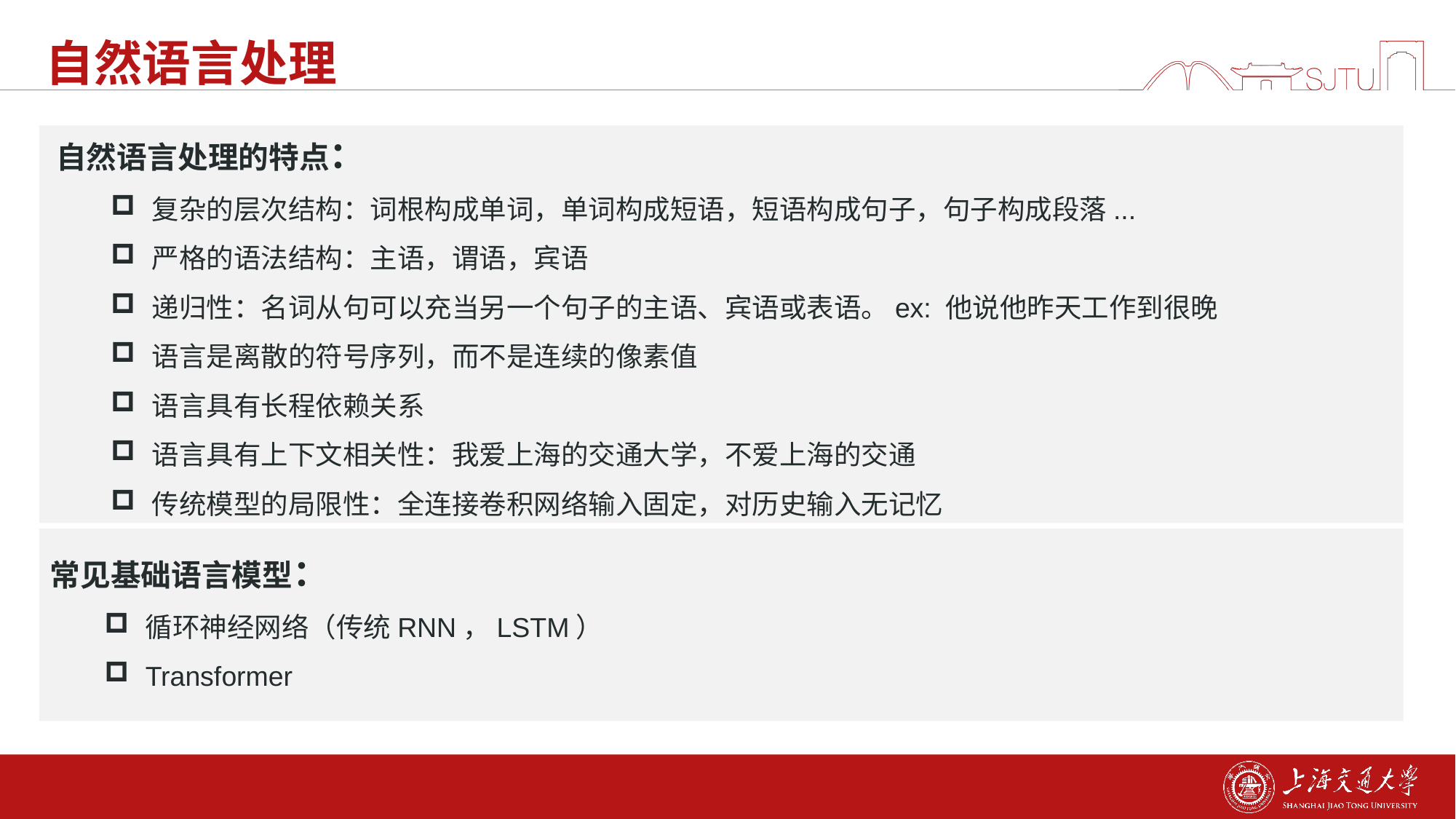

# 自然语言处理
自然语言处理的特点：
复杂的层次结构：词根构成单词，单词构成短语，短语构成句子，句子构成段落...
严格的语法结构：主语，谓语，宾语
递归性：名词从句可以充当另一个句子的主语、宾语或表语。ex: 他说他昨天工作到很晚
语言是离散的符号序列，而不是连续的像素值
语言具有长程依赖关系
语言具有上下文相关性：我爱上海的交通大学，不爱上海的交通
传统模型的局限性：全连接卷积网络输入固定，对历史输入无记忆

常见基础语言模型：
循环神经网络（传统RNN，LSTM）
Transformer